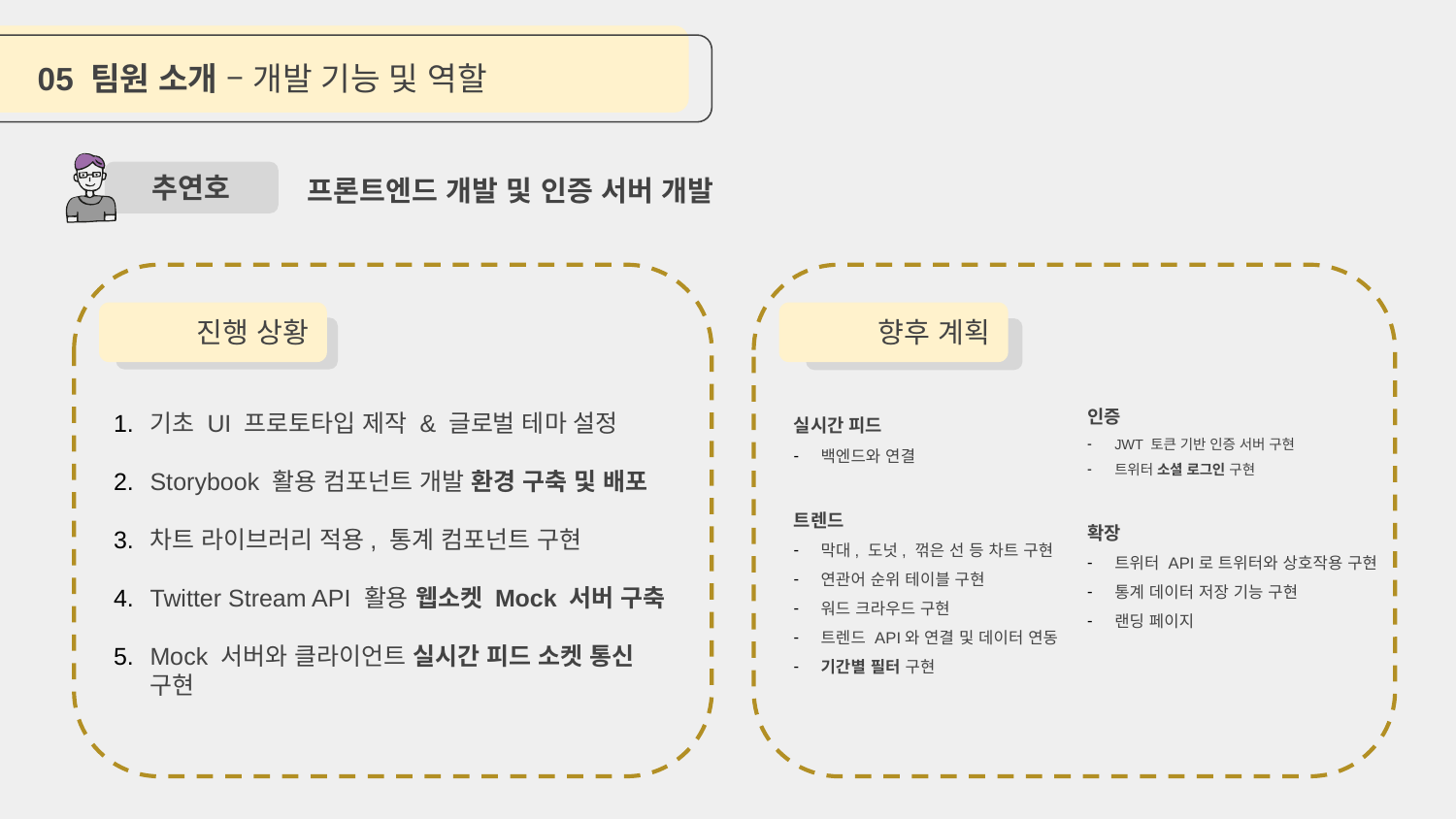

05 팀원 소개 – 개발 기능 및 역할

추연호
프론트엔드 개발 및 인증 서버 개발

진행 상황

기초 UI 프로토타입 제작 & 글로벌 테마 설정

Storybook 활용 컴포넌트 개발 환경 구축 및 배포

차트 라이브러리 적용, 통계 컴포넌트 구현

Twitter Stream API 활용 웹소켓 Mock 서버 구축

Mock 서버와 클라이언트 실시간 피드 소켓 통신 구현

향후 계획

실시간 피드
백엔드와 연결

트렌드
막대, 도넛, 꺾은 선 등 차트 구현
연관어 순위 테이블 구현
워드 크라우드 구현
트렌드 API와 연결 및 데이터 연동
기간별 필터 구현
인증
JWT 토큰 기반 인증 서버 구현
트위터 소셜 로그인 구현

확장
트위터 API로 트위터와 상호작용 구현
통계 데이터 저장 기능 구현
랜딩 페이지